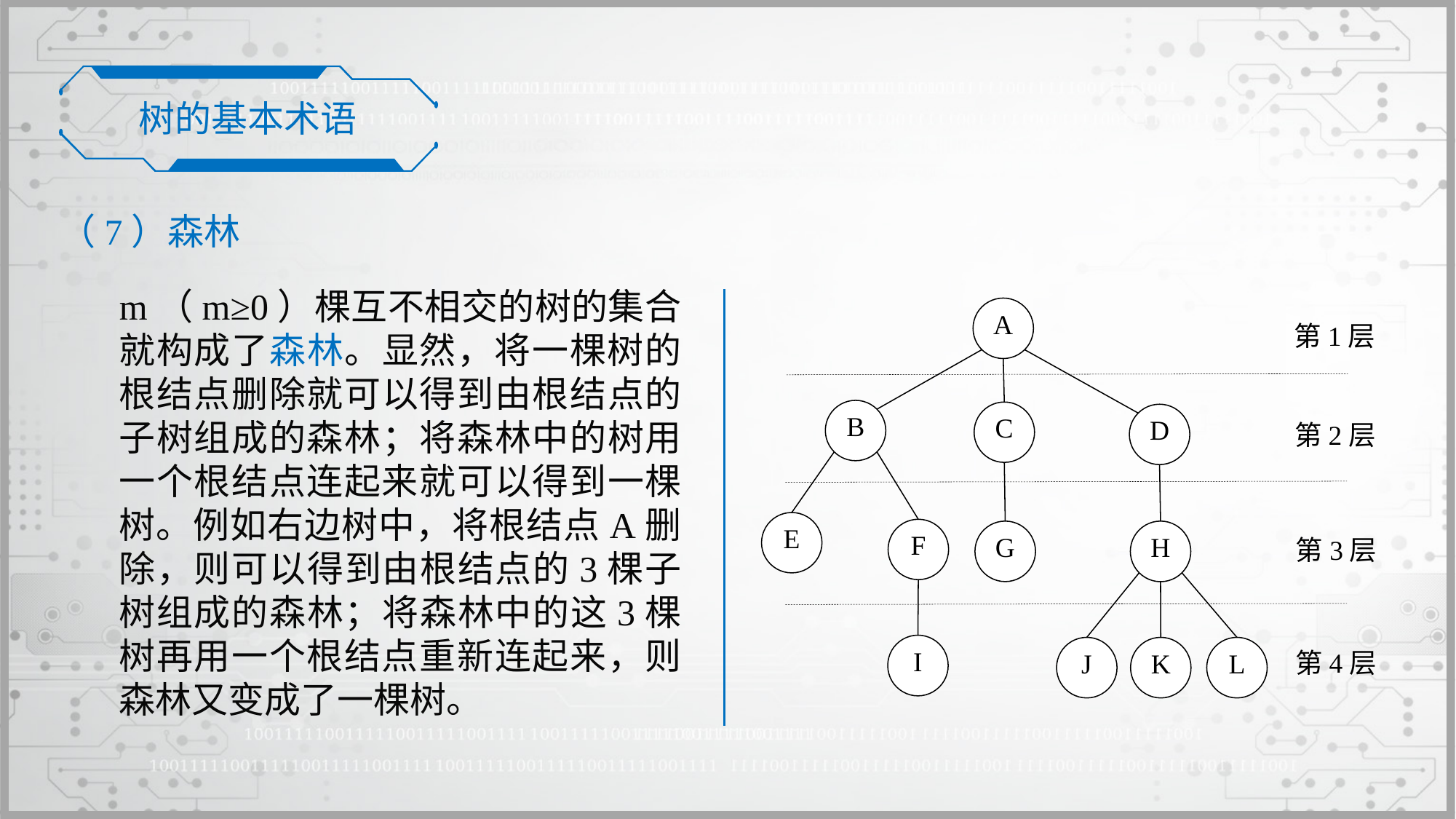

树的基本术语
（7）森林
m（m≥0）棵互不相交的树的集合就构成了森林。显然，将一棵树的根结点删除就可以得到由根结点的子树组成的森林；将森林中的树用一个根结点连起来就可以得到一棵树。例如右边树中，将根结点A删除，则可以得到由根结点的3棵子树组成的森林；将森林中的这3棵树再用一个根结点重新连起来，则森林又变成了一棵树。

A
第1层

B
C
D
第2层

E
F
G
H
第3层

I
J
K
L
第4层